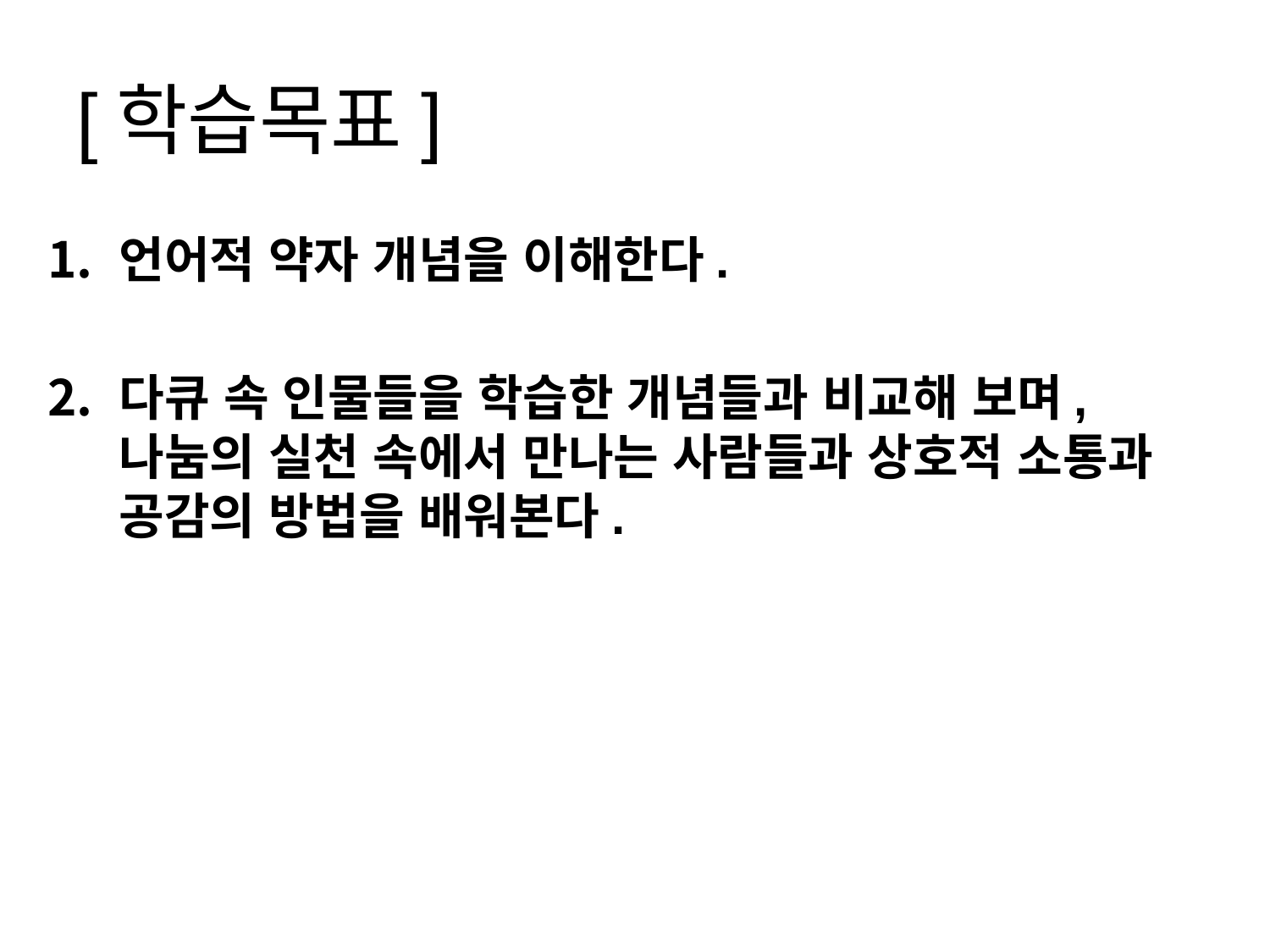

# [학습목표]
언어적 약자 개념을 이해한다.

다큐 속 인물들을 학습한 개념들과 비교해 보며, 나눔의 실천 속에서 만나는 사람들과 상호적 소통과 공감의 방법을 배워본다.